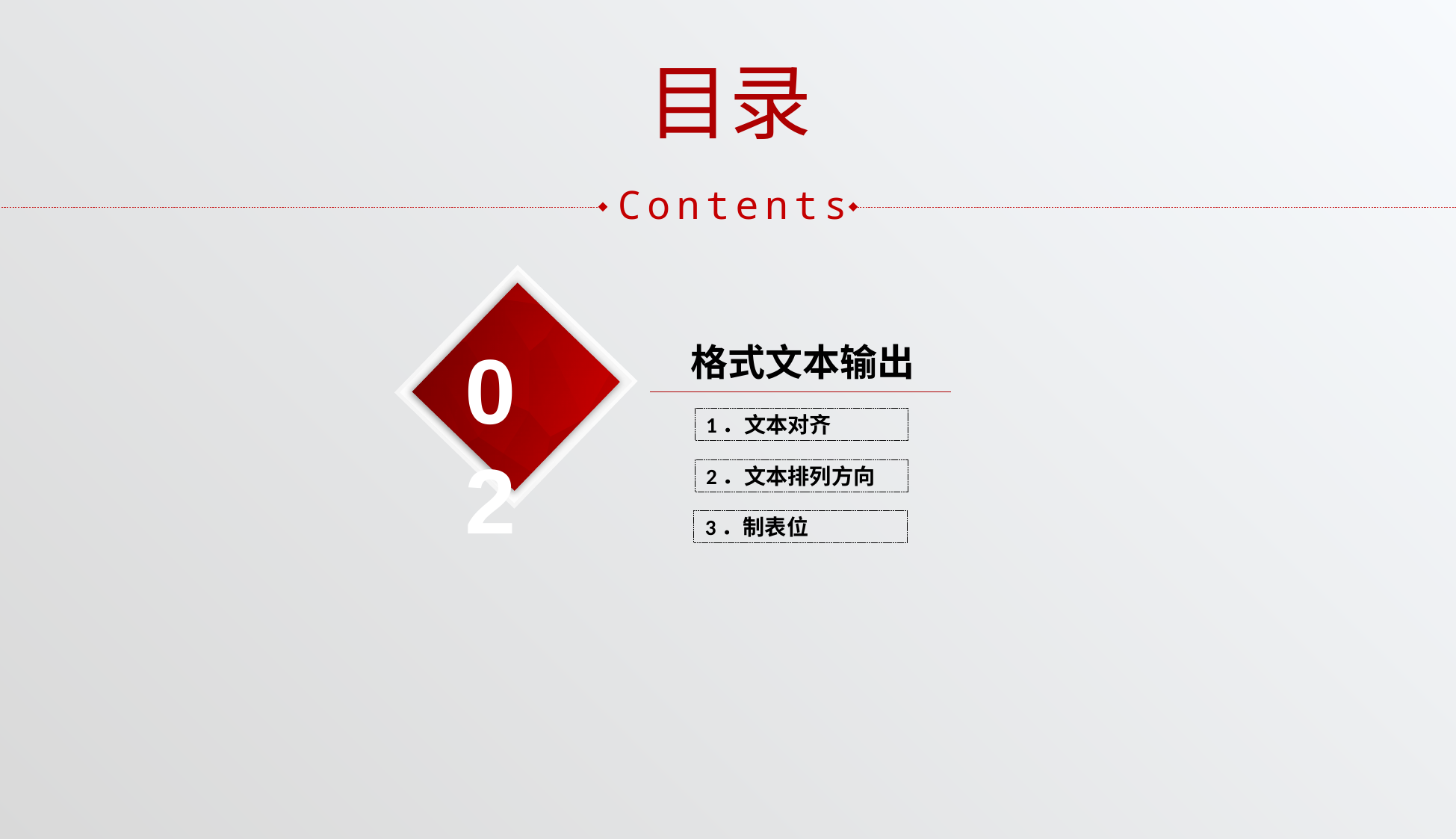

目录
Contents

02
格式文本输出
1．文本对齐
2．文本排列方向
3．制表位